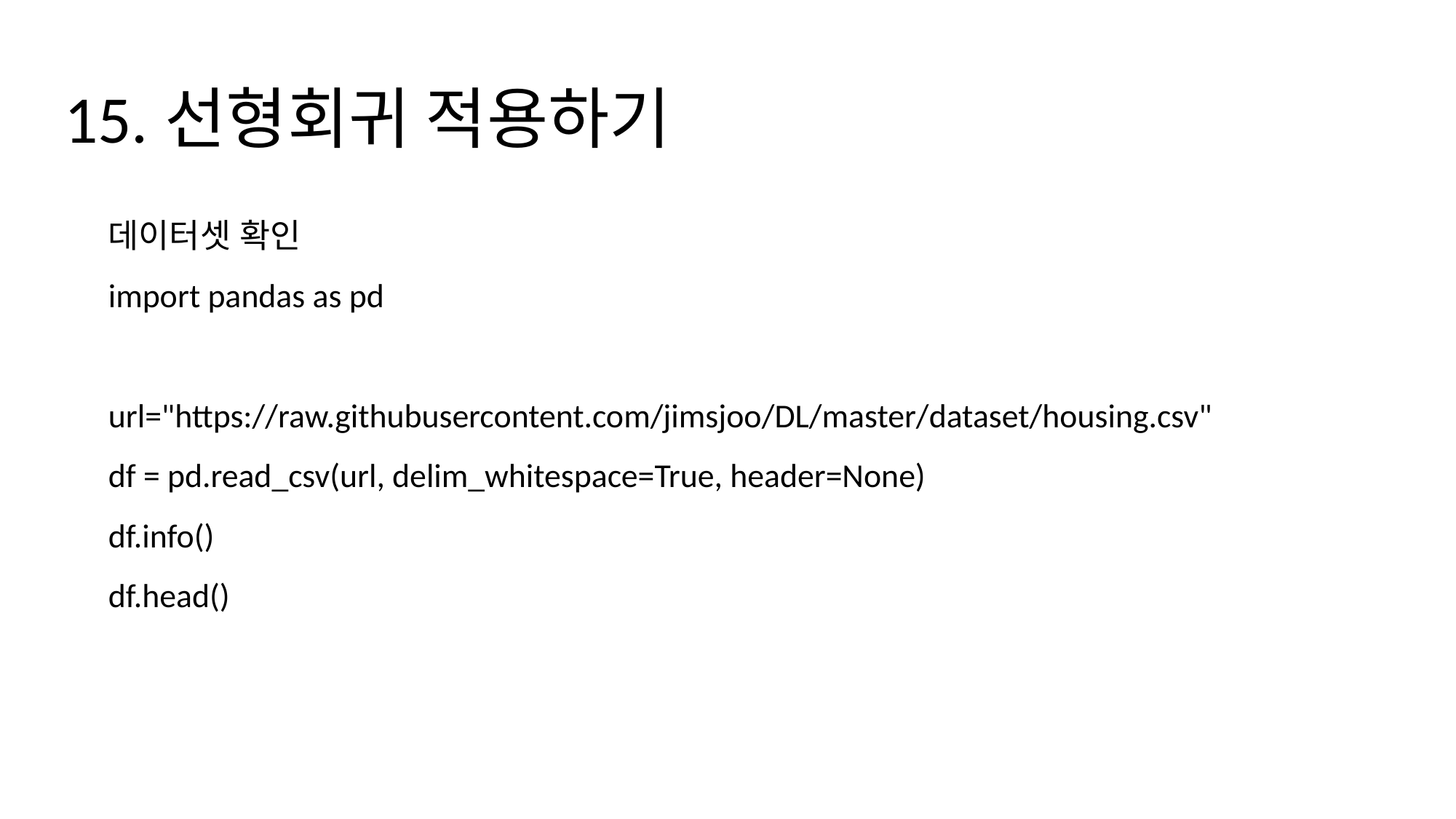

# 15.선형회귀 적용하기
데이터셋 확인
import pandas as pd

url="https://raw.githubusercontent.com/jimsjoo/DL/master/dataset/housing.csv"
df = pd.read_csv(url, delim_whitespace=True, header=None)
df.info()
df.head()